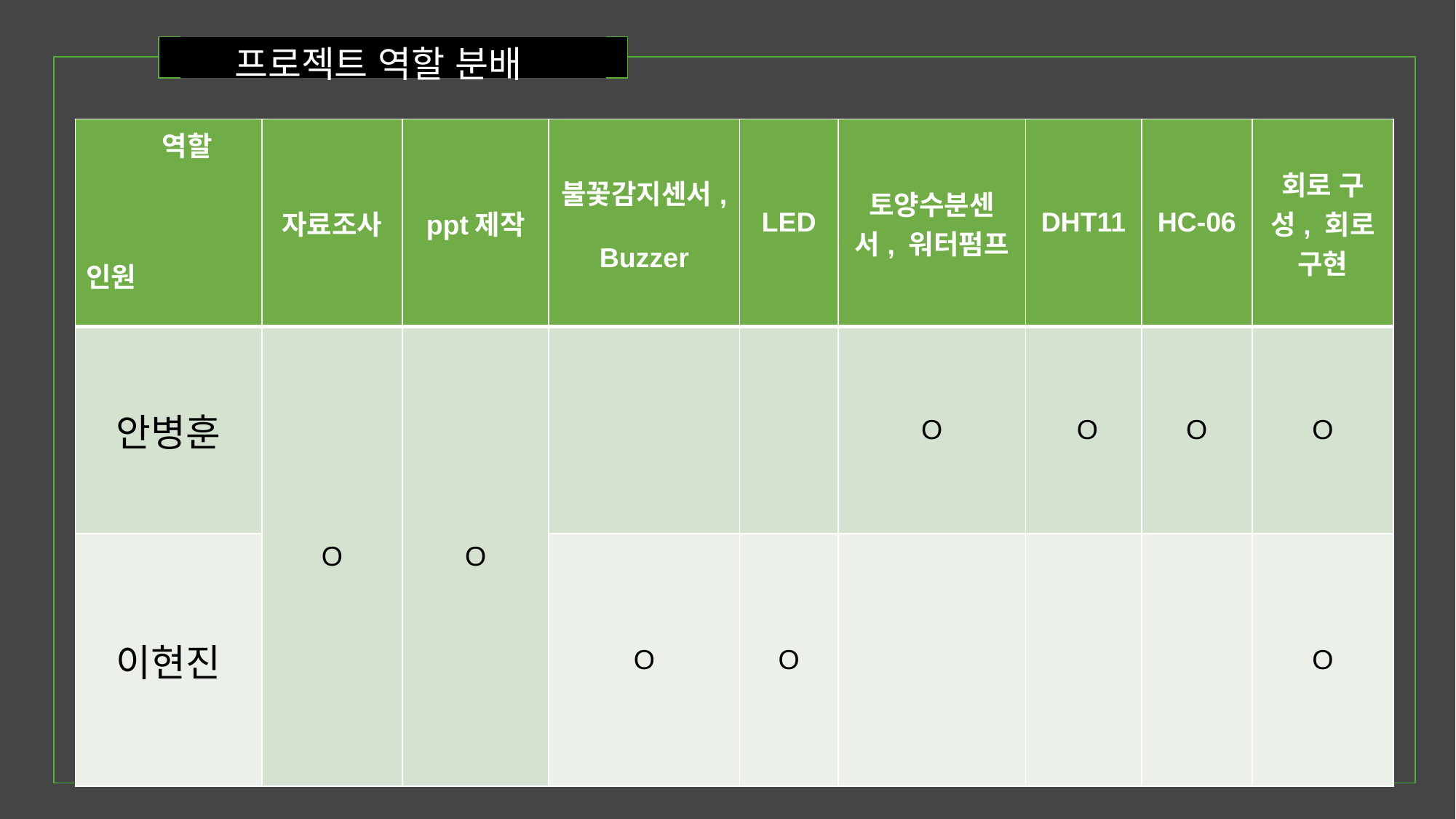

프로젝트 역할 분배
|  |  |  |
| --- | --- | --- |

| 역할 인원 | 자료조사 | ppt제작 | 불꽃감지센서, Buzzer | LED | 토양수분센서, 워터펌프 | DHT11 | HC-06 | 회로 구성, 회로 구현 |
| --- | --- | --- | --- | --- | --- | --- | --- | --- |
| 안병훈 | O | O |  |  | O | O | O | O |
| 이현진 |  |  | O | O |  |  |  | O |